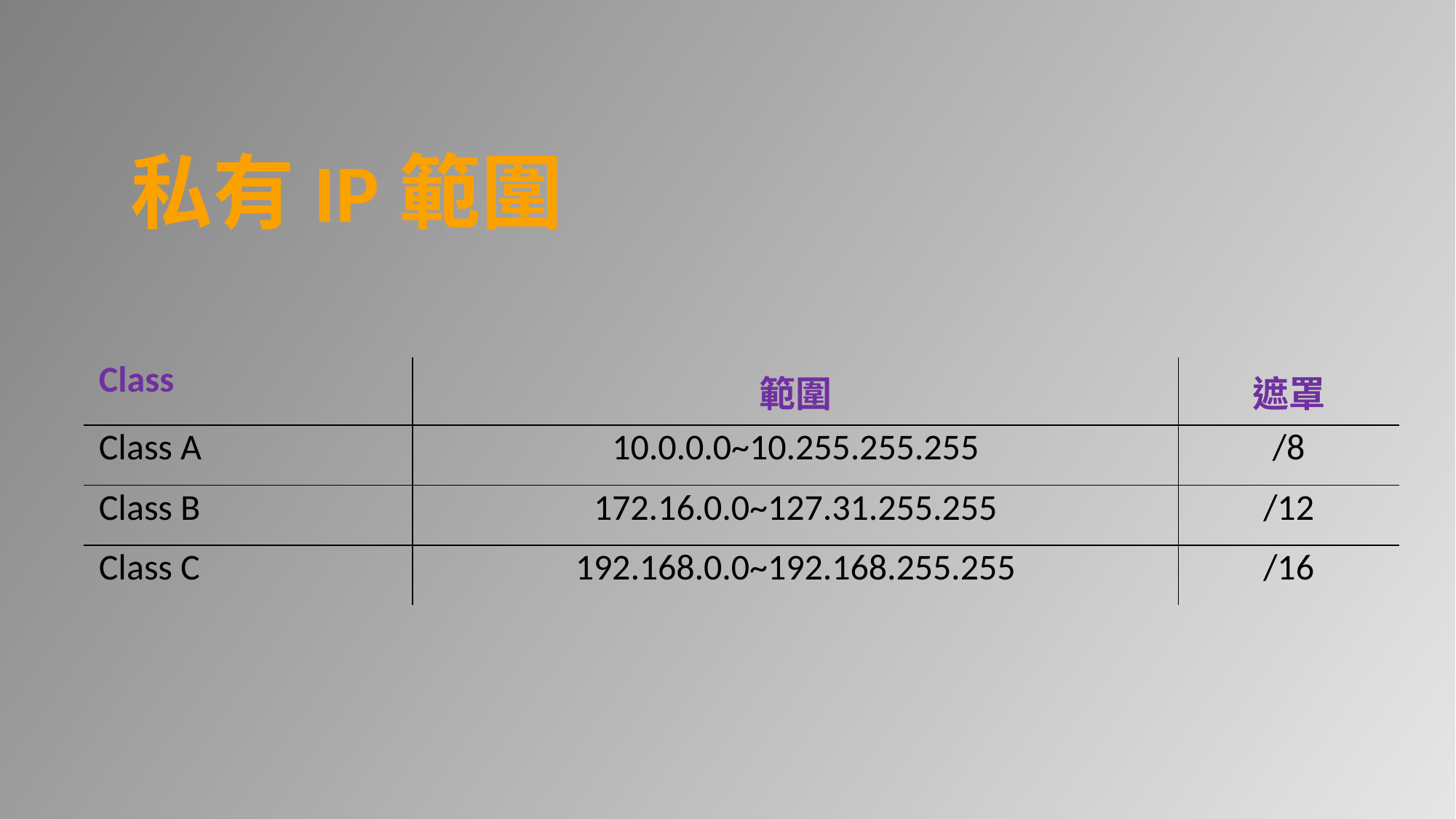

# 私有IP範圍
| Class | 範圍 | 遮罩 |
| --- | --- | --- |
| Class A | 10.0.0.0~10.255.255.255 | /8 |
| Class B | 172.16.0.0~127.31.255.255 | /12 |
| Class C | 192.168.0.0~192.168.255.255 | /16 |